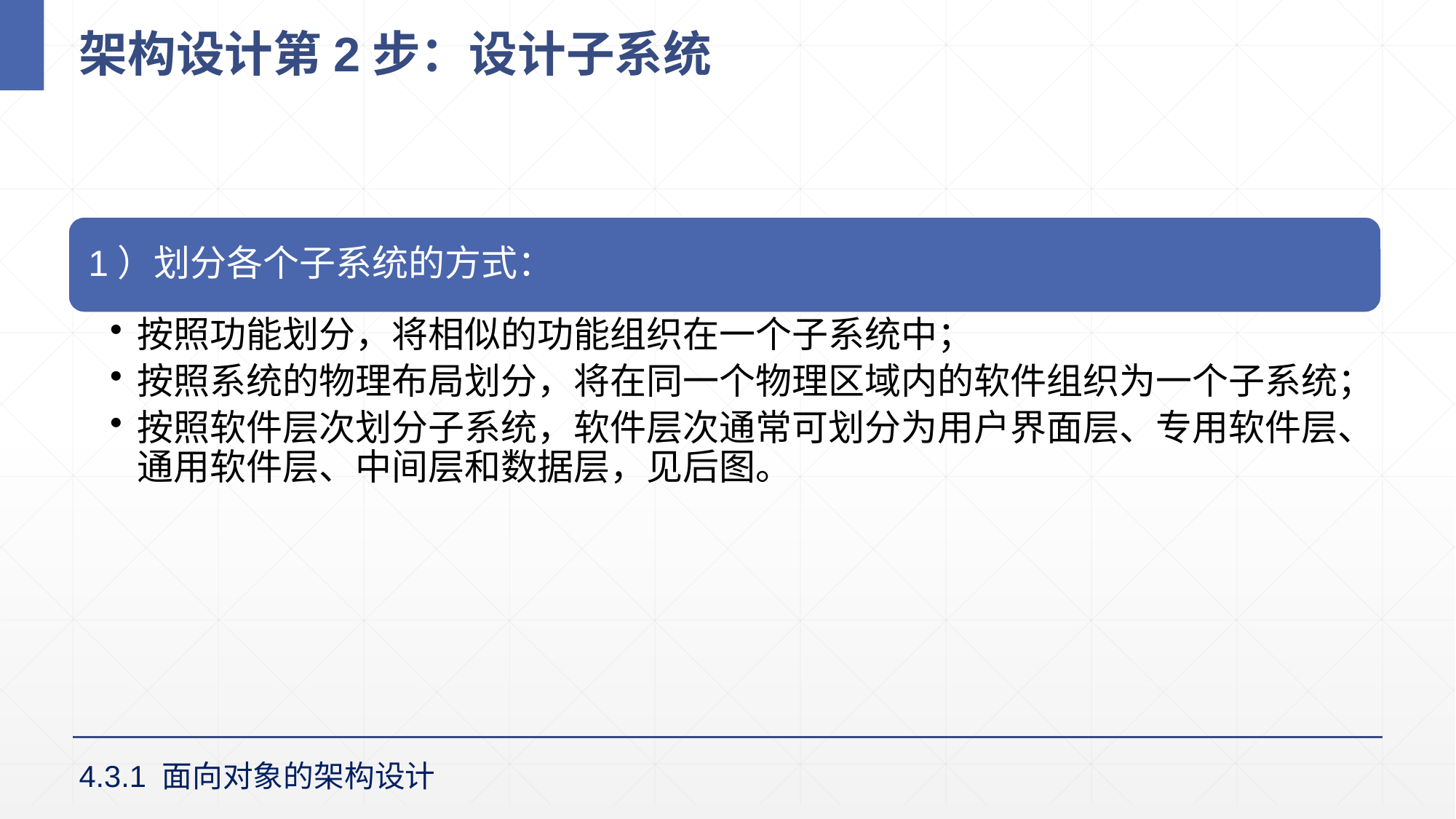

# 架构设计第2步：设计子系统
1）划分各个子系统的方式：
按照功能划分，将相似的功能组织在一个子系统中；
按照系统的物理布局划分，将在同一个物理区域内的软件组织为一个子系统；
按照软件层次划分子系统，软件层次通常可划分为用户界面层、专用软件层、通用软件层、中间层和数据层，见后图。
4.3.1 面向对象的架构设计